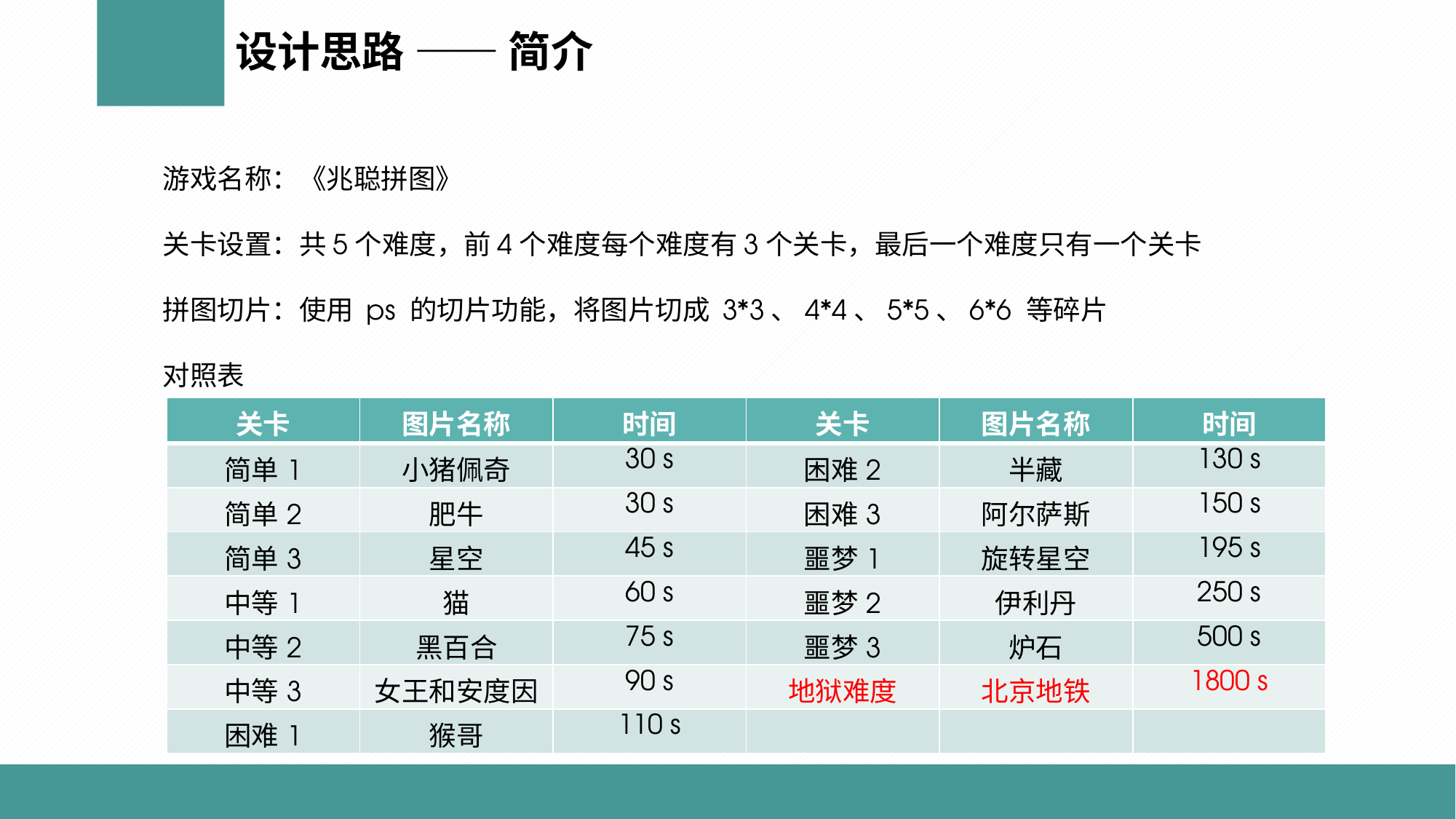

设计思路 —— 简介
游戏名称：《兆聪拼图》

关卡设置：共5个难度，前4个难度每个难度有3个关卡，最后一个难度只有一个关卡

拼图切片：使用 ps 的切片功能，将图片切成 3*3、4*4、5*5、6*6 等碎片

对照表

| 关卡 | 图片名称 | 时间 | 关卡 | 图片名称 | 时间 |
| --- | --- | --- | --- | --- | --- |
| 简单1 | 小猪佩奇 | 30 s | 困难2 | 半藏 | 130 s |
| 简单2 | 肥牛 | 30 s | 困难3 | 阿尔萨斯 | 150 s |
| 简单3 | 星空 | 45 s | 噩梦1 | 旋转星空 | 195 s |
| 中等1 | 猫 | 60 s | 噩梦2 | 伊利丹 | 250 s |
| 中等2 | 黑百合 | 75 s | 噩梦3 | 炉石 | 500 s |
| 中等3 | 女王和安度因 | 90 s | 地狱难度 | 北京地铁 | 1800 s |
| 困难1 | 猴哥 | 110 s |  |  |  |